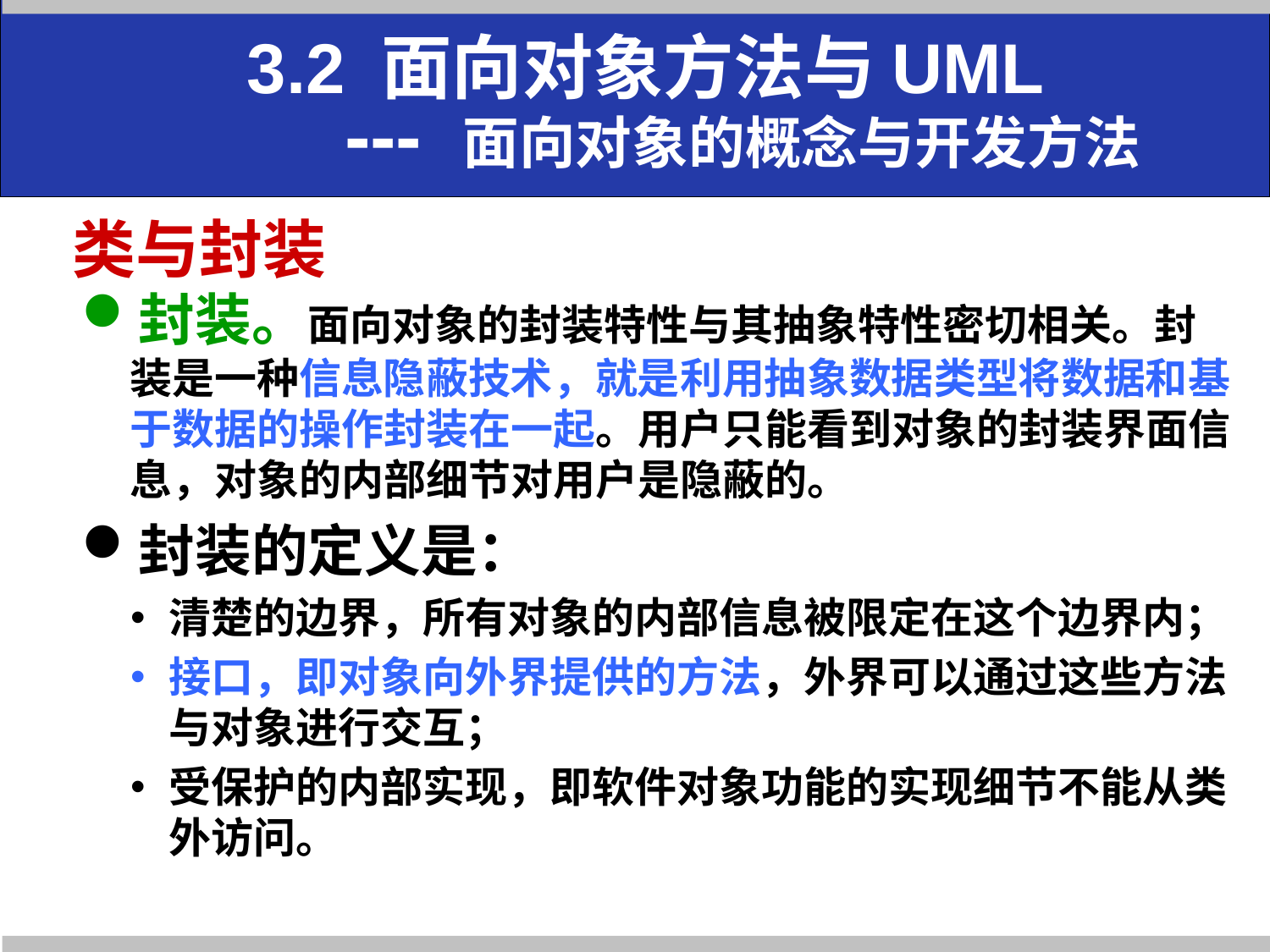

3.2 面向对象方法与UML
          --- 面向对象的概念与开发方法
# 类与封装
封装。面向对象的封装特性与其抽象特性密切相关。封装是一种信息隐蔽技术，就是利用抽象数据类型将数据和基于数据的操作封装在一起。用户只能看到对象的封装界面信息，对象的内部细节对用户是隐蔽的。
封装的定义是：
清楚的边界，所有对象的内部信息被限定在这个边界内；
接口，即对象向外界提供的方法，外界可以通过这些方法与对象进行交互；
受保护的内部实现，即软件对象功能的实现细节不能从类外访问。
277